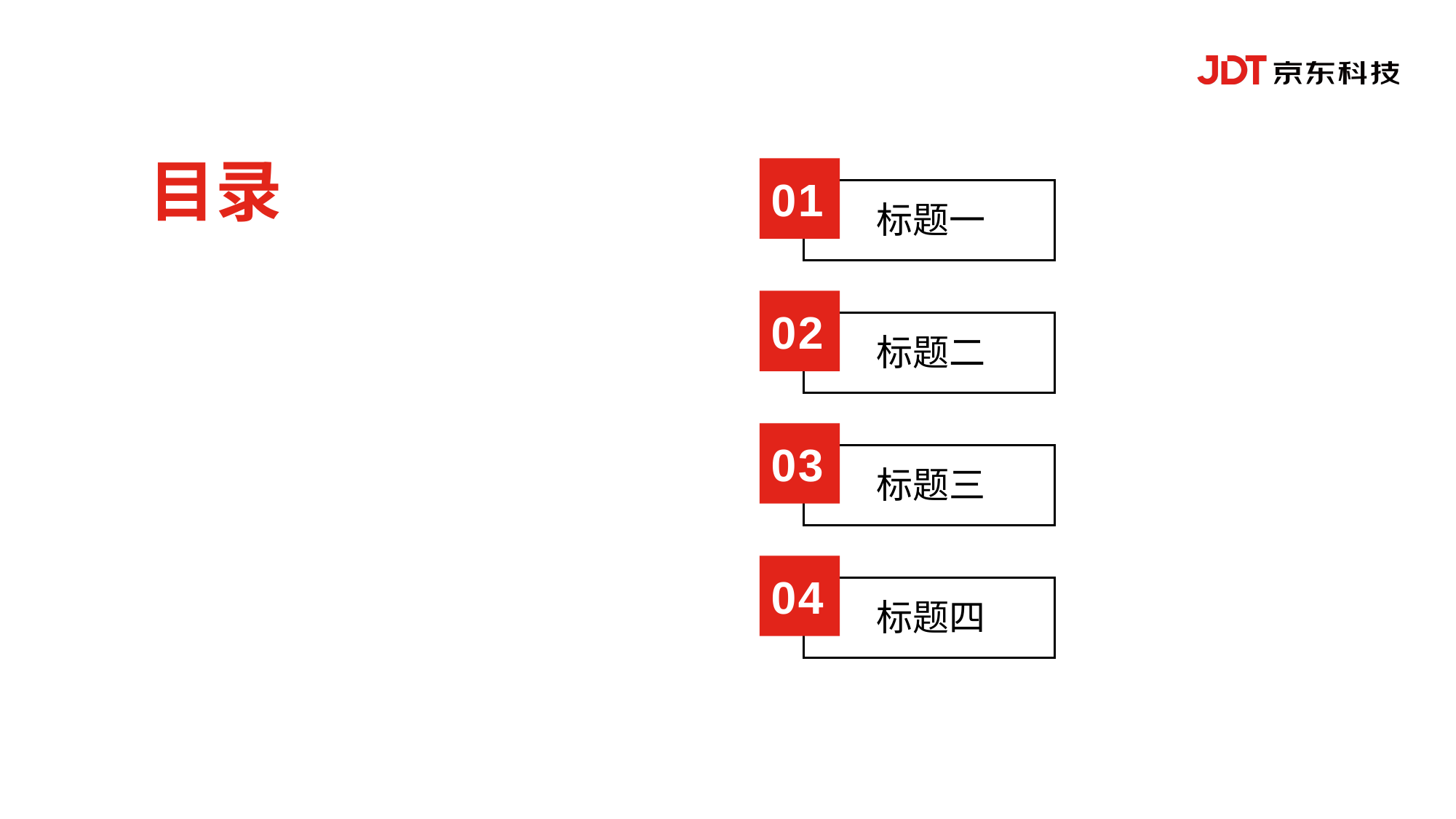

目录

01

标题一

02

标题二

03

标题三

04

标题四